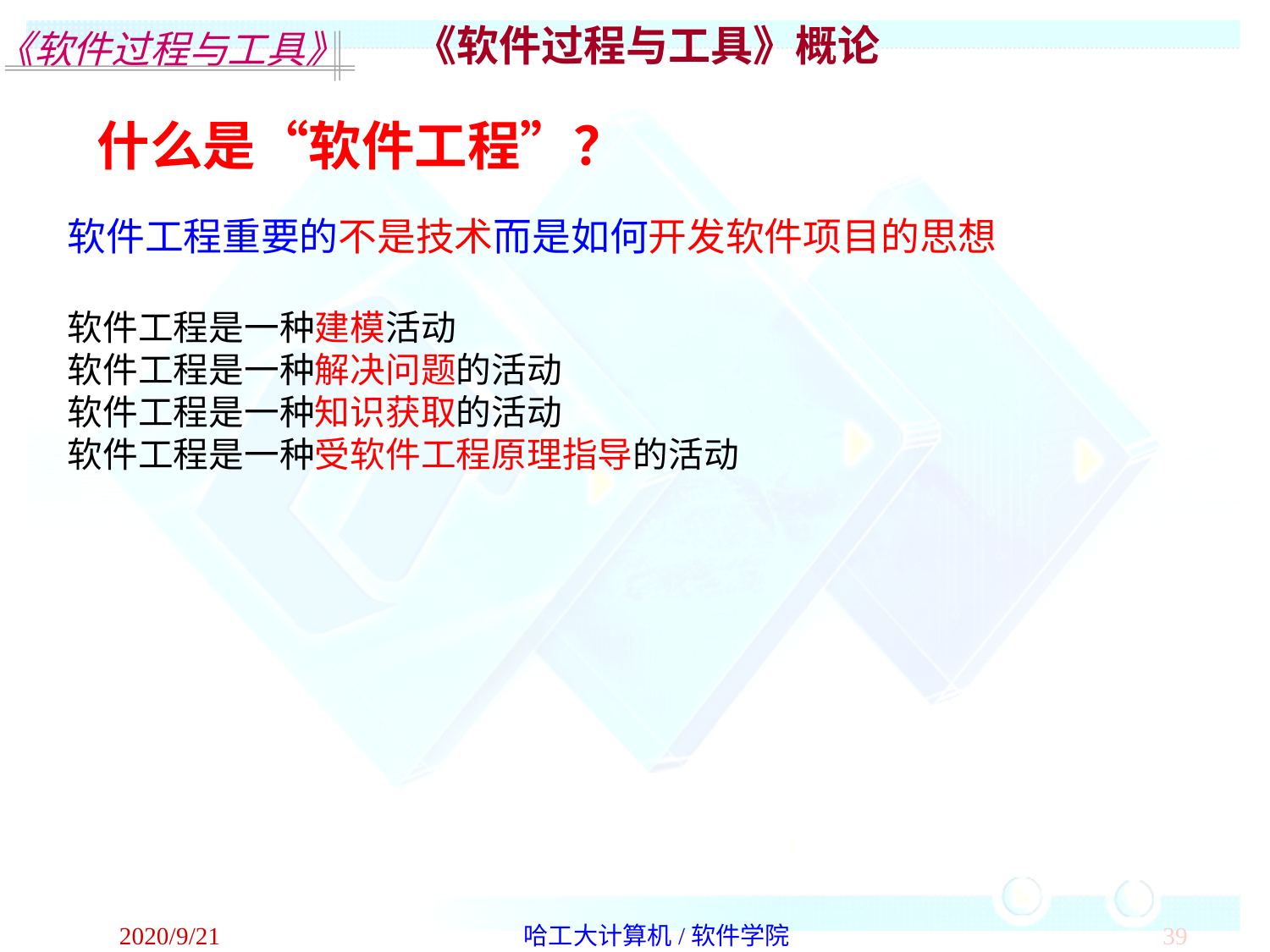

《软件过程与工具》概论
什么是“软件工程”？
软件工程重要的不是技术而是如何开发软件项目的思想

软件工程是一种建模活动
软件工程是一种解决问题的活动
软件工程是一种知识获取的活动
软件工程是一种受软件工程原理指导的活动